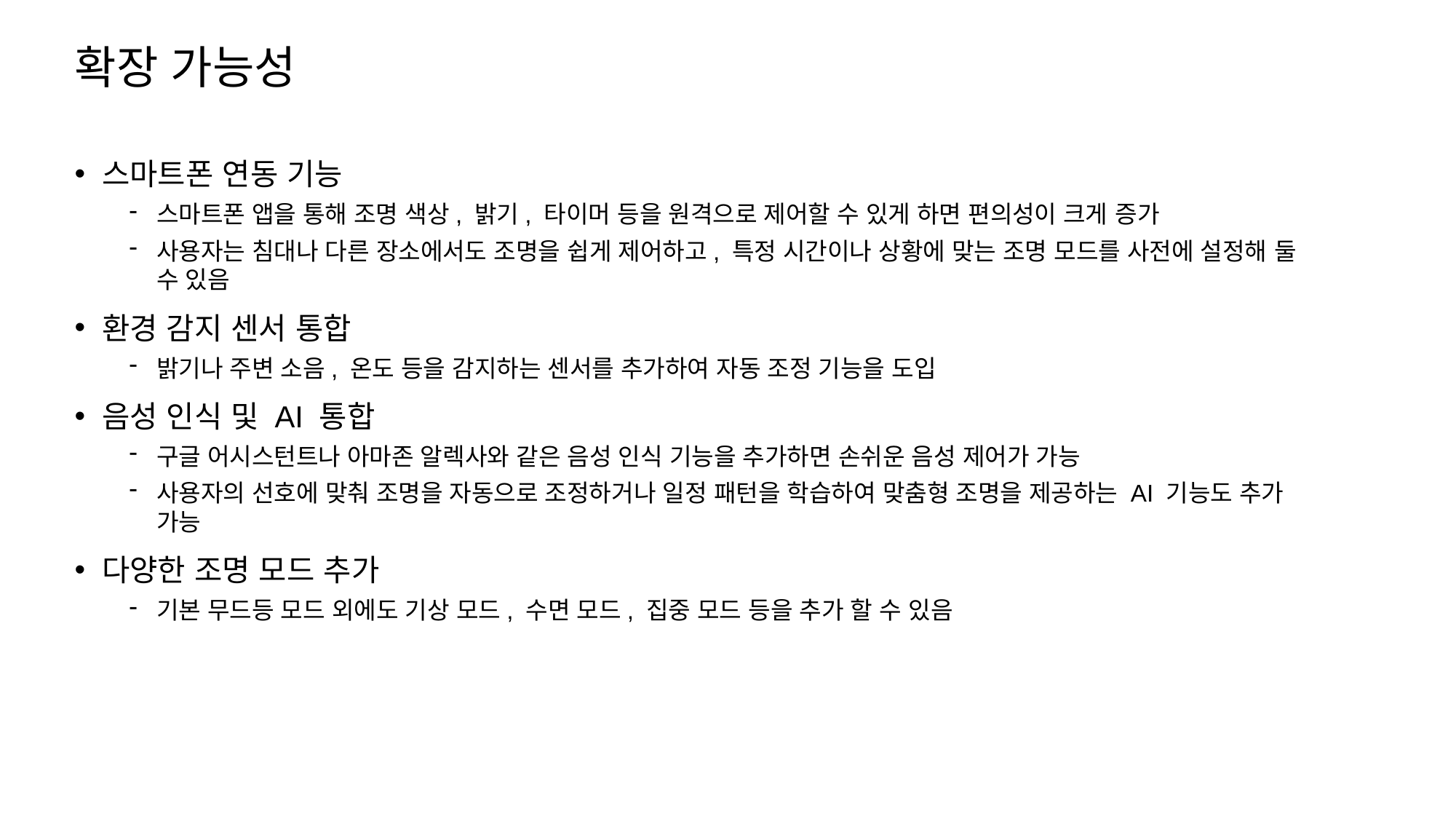

# 확장 가능성
스마트폰 연동 기능
스마트폰 앱을 통해 조명 색상, 밝기, 타이머 등을 원격으로 제어할 수 있게 하면 편의성이 크게 증가
사용자는 침대나 다른 장소에서도 조명을 쉽게 제어하고, 특정 시간이나 상황에 맞는 조명 모드를 사전에 설정해 둘 수 있음
환경 감지 센서 통합
밝기나 주변 소음, 온도 등을 감지하는 센서를 추가하여 자동 조정 기능을 도입
음성 인식 및 AI 통합
구글 어시스턴트나 아마존 알렉사와 같은 음성 인식 기능을 추가하면 손쉬운 음성 제어가 가능
사용자의 선호에 맞춰 조명을 자동으로 조정하거나 일정 패턴을 학습하여 맞춤형 조명을 제공하는 AI 기능도 추가 가능
다양한 조명 모드 추가
기본 무드등 모드 외에도 기상 모드, 수면 모드, 집중 모드 등을 추가 할 수 있음